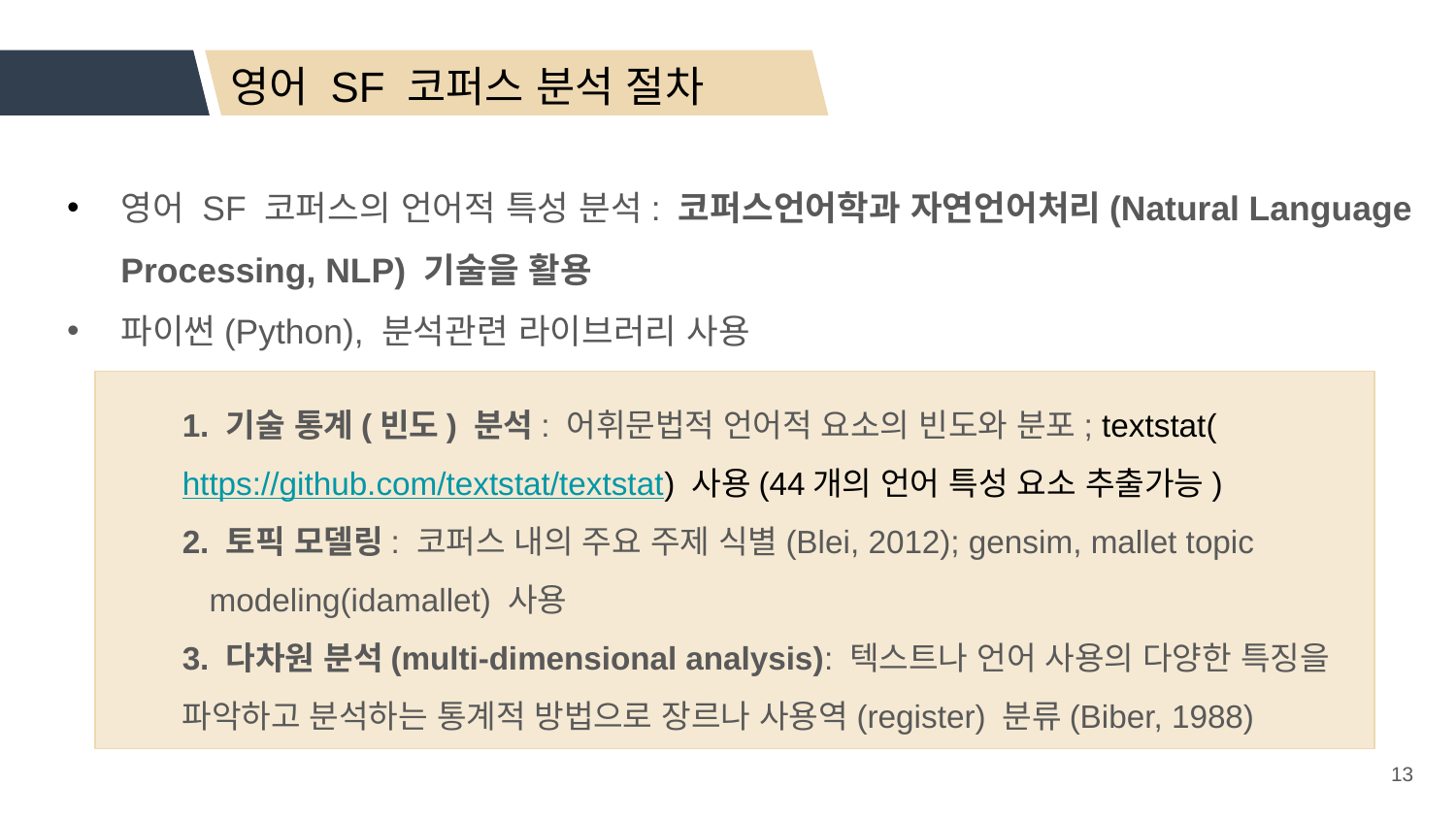

영어 SF 코퍼스 분석 절차
영어 SF 코퍼스의 언어적 특성 분석: 코퍼스언어학과 자연언어처리(Natural Language Processing, NLP) 기술을 활용
파이썬(Python), 분석관련 라이브러리 사용

1. 기술 통계(빈도) 분석: 어휘문법적 언어적 요소의 빈도와 분포; textstat(https://github.com/textstat/textstat) 사용(44개의 언어 특성 요소 추출가능)
2. 토픽 모델링: 코퍼스 내의 주요 주제 식별(Blei, 2012); gensim, mallet topic
   modeling(idamallet) 사용
3. 다차원 분석(multi-dimensional analysis): 텍스트나 언어 사용의 다양한 특징을 파악하고 분석하는 통계적 방법으로 장르나 사용역(register) 분류(Biber, 1988)
13